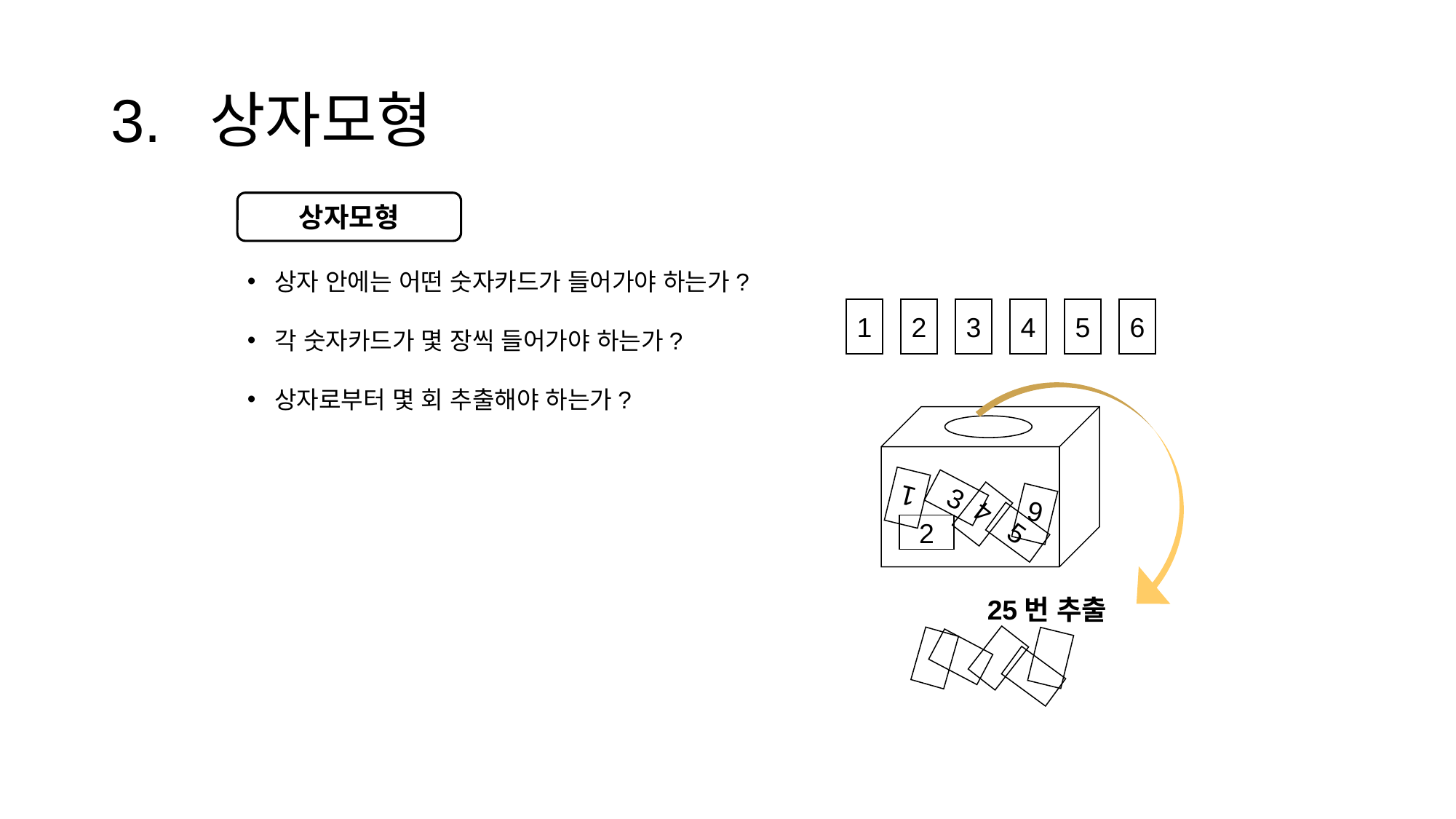

# 3.  상자모형

상자 안에는 어떤 숫자카드가 들어가야 하는가?
각 숫자카드가 몇 장씩 들어가야 하는가?
상자로부터 몇 회 추출해야 하는가?
상자모형
1
2
3
4
5
6

1
3
4
6
2
5

25번 추출